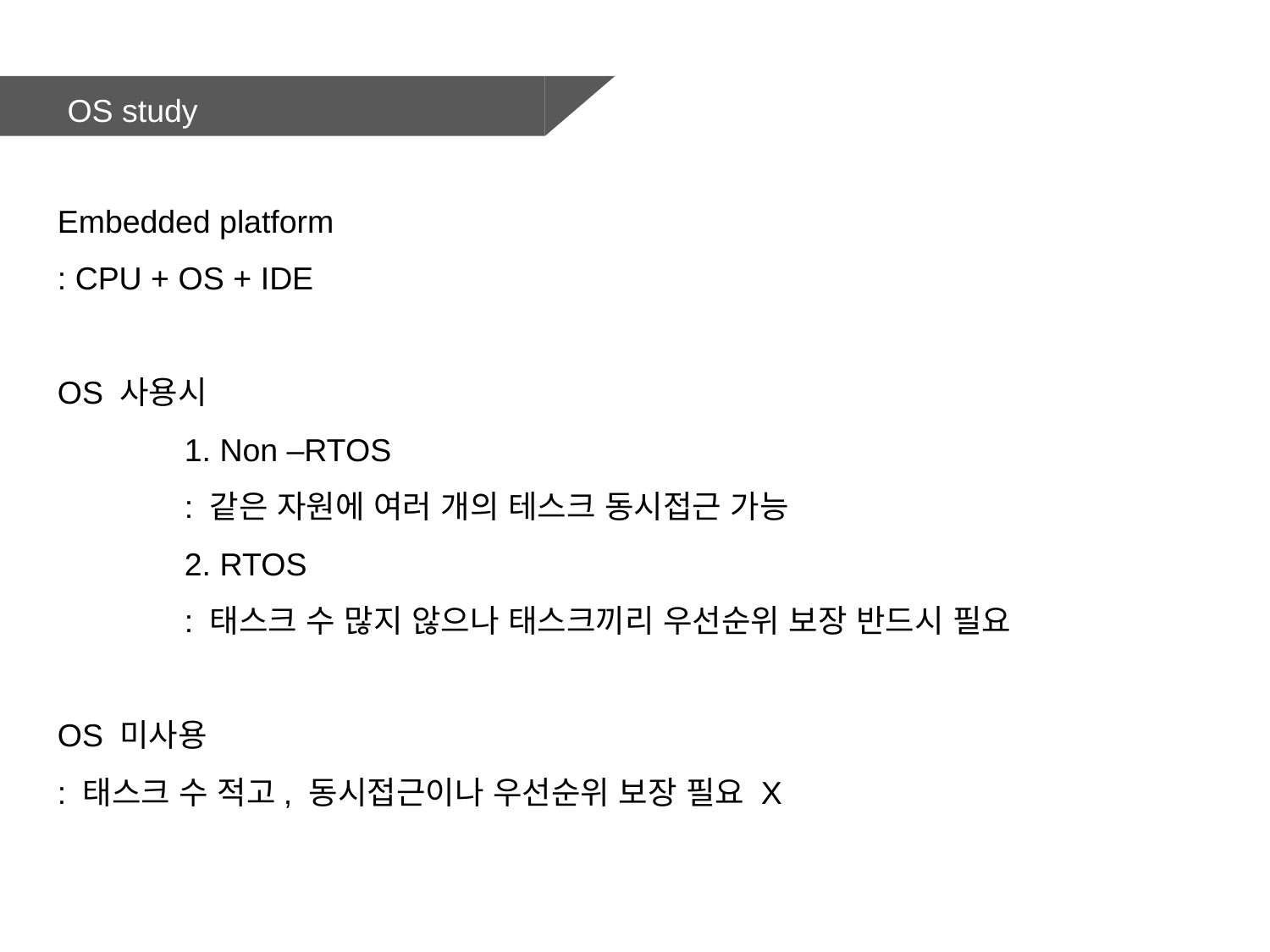

OS study
Embedded platform
: CPU + OS + IDE

OS 사용시
	1. Non –RTOS
	: 같은 자원에 여러 개의 테스크 동시접근 가능
	2. RTOS
	: 태스크 수 많지 않으나 태스크끼리 우선순위 보장 반드시 필요

OS 미사용
: 태스크 수 적고, 동시접근이나 우선순위 보장 필요 X